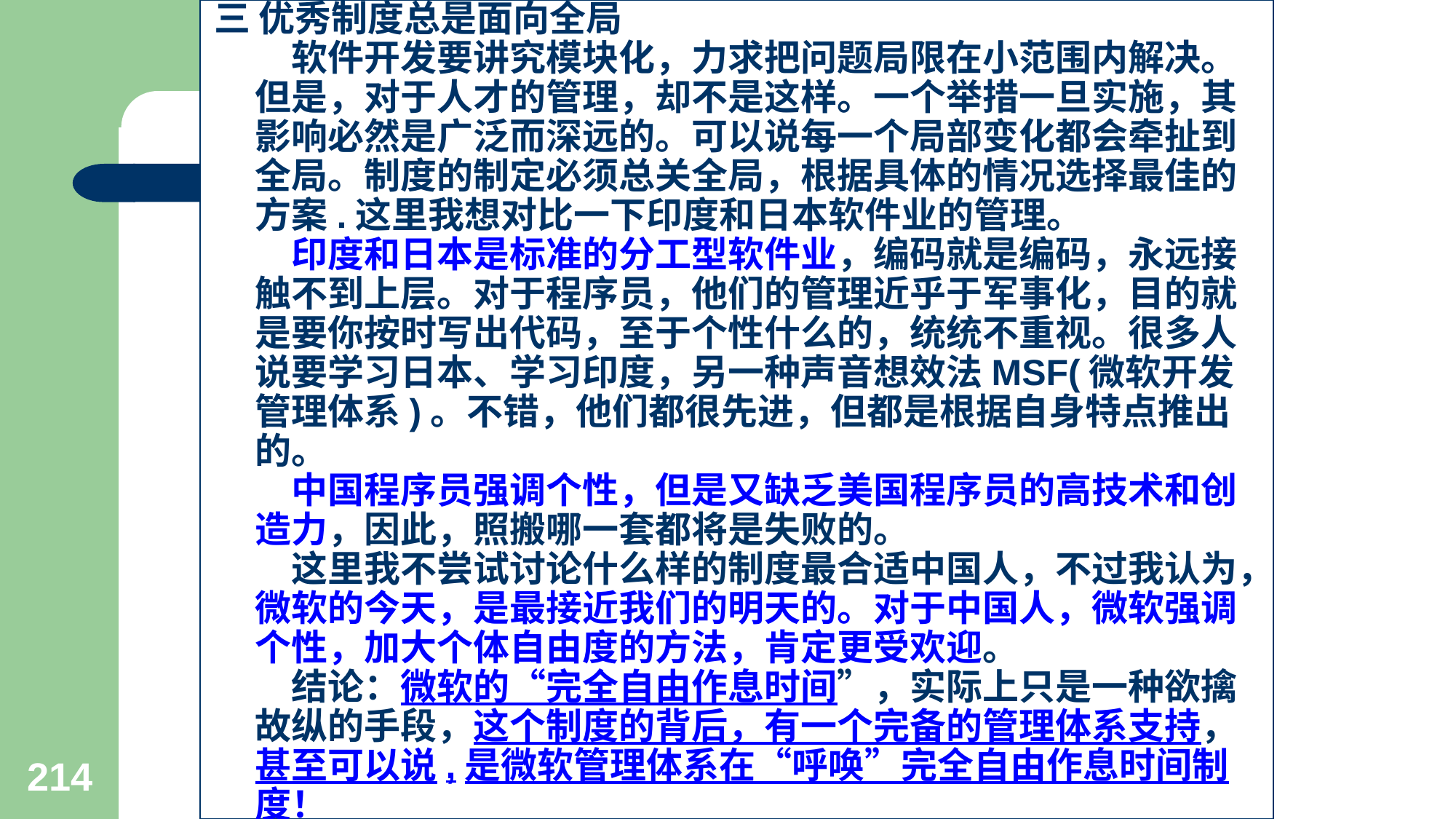

三 优秀制度总是面向全局
　软件开发要讲究模块化，力求把问题局限在小范围内解决。但是，对于人才的管理，却不是这样。一个举措一旦实施，其影响必然是广泛而深远的。可以说每一个局部变化都会牵扯到全局。制度的制定必须总关全局，根据具体的情况选择最佳的方案.这里我想对比一下印度和日本软件业的管理。
　印度和日本是标准的分工型软件业，编码就是编码，永远接触不到上层。对于程序员，他们的管理近乎于军事化，目的就是要你按时写出代码，至于个性什么的，统统不重视。很多人说要学习日本、学习印度，另一种声音想效法MSF(微软开发管理体系)。不错，他们都很先进，但都是根据自身特点推出的。
　中国程序员强调个性，但是又缺乏美国程序员的高技术和创造力，因此，照搬哪一套都将是失败的。
　这里我不尝试讨论什么样的制度最合适中国人，不过我认为，微软的今天，是最接近我们的明天的。对于中国人，微软强调个性，加大个体自由度的方法，肯定更受欢迎。
　结论：微软的“完全自由作息时间”，实际上只是一种欲擒故纵的手段，这个制度的背后，有一个完备的管理体系支持，甚至可以说,是微软管理体系在“呼唤”完全自由作息时间制度！
　这种手段，非常适合以充满个性为特色的中国程序员群体，当然，对印度、日本的工业化软件管理，也有必要适当借鉴。
214